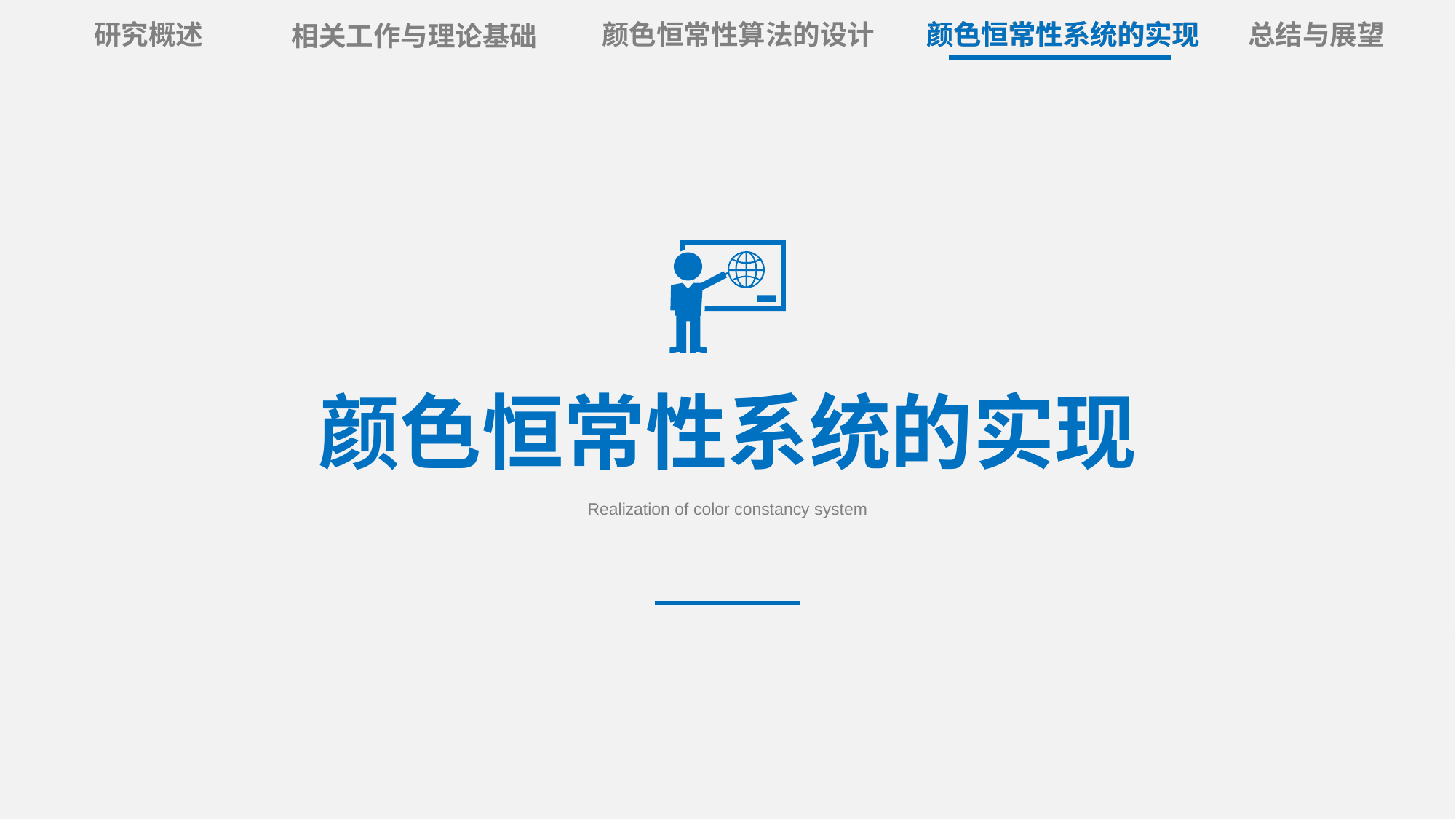

颜色恒常性系统的实现
研究概述
总结与展望
颜色恒常性系统的实现
颜色恒常性算法的设计
相关工作与理论基础

颜色恒常性系统的实现
Realization of color constancy system